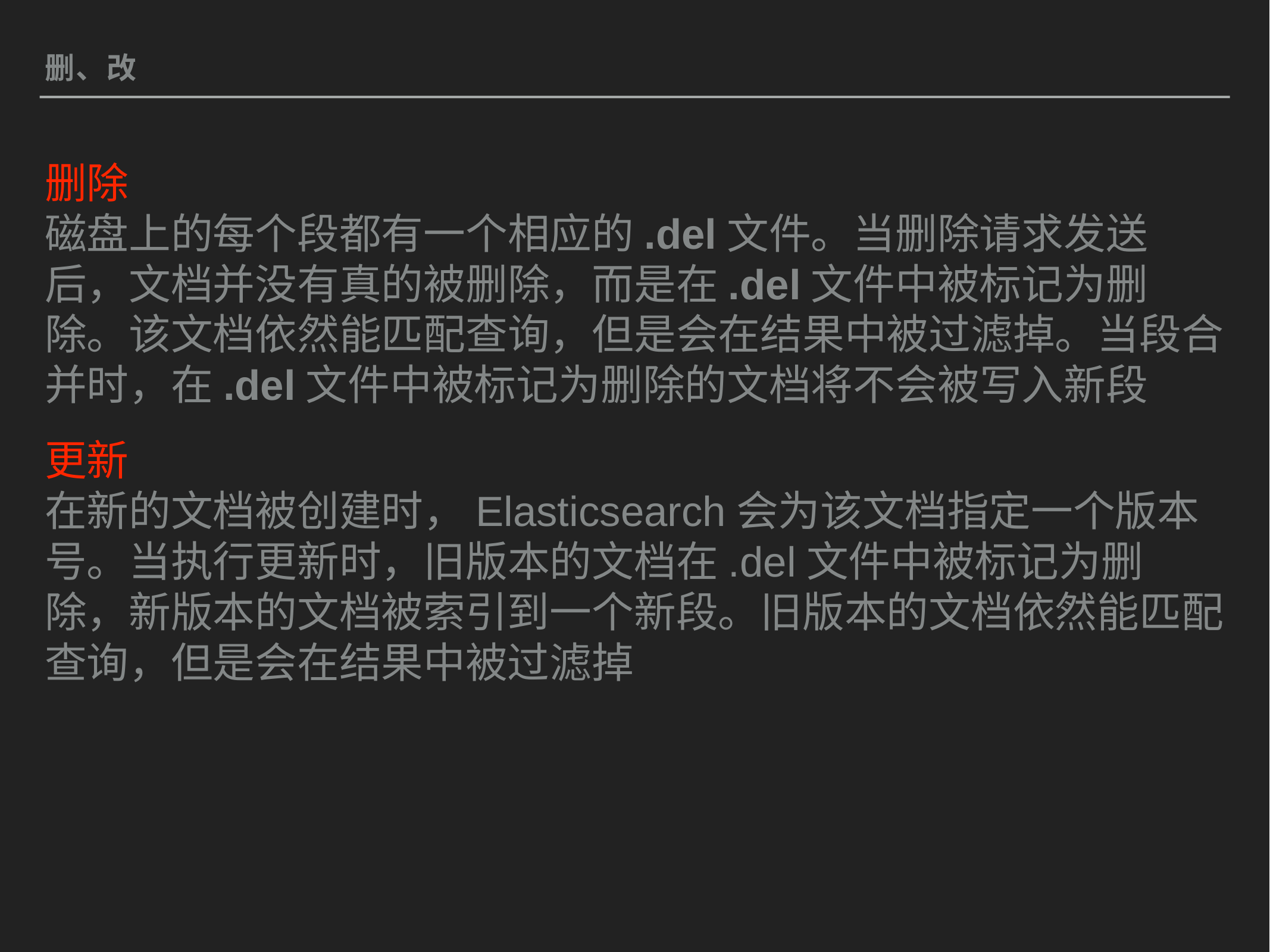

删、改
删除
磁盘上的每个段都有一个相应的.del文件。当删除请求发送后，文档并没有真的被删除，而是在.del文件中被标记为删除。该文档依然能匹配查询，但是会在结果中被过滤掉。当段合并时，在.del文件中被标记为删除的文档将不会被写入新段
更新
在新的文档被创建时，Elasticsearch会为该文档指定一个版本号。当执行更新时，旧版本的文档在.del文件中被标记为删除，新版本的文档被索引到一个新段。旧版本的文档依然能匹配查询，但是会在结果中被过滤掉